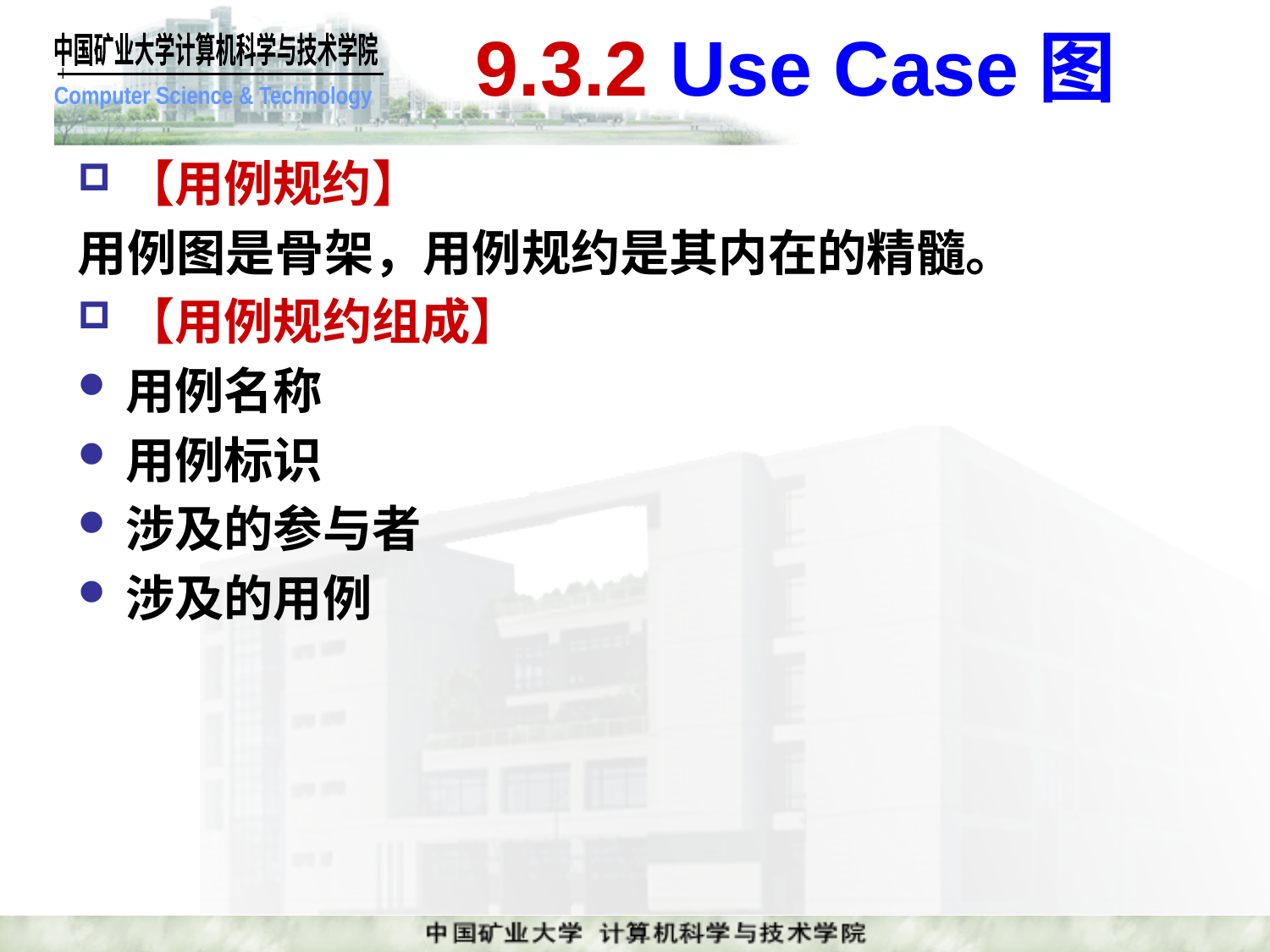

# 9.3.2 Use Case图
【用例规约】
用例图是骨架，用例规约是其内在的精髓。
【用例规约组成】
用例名称
用例标识
涉及的参与者
涉及的用例

106